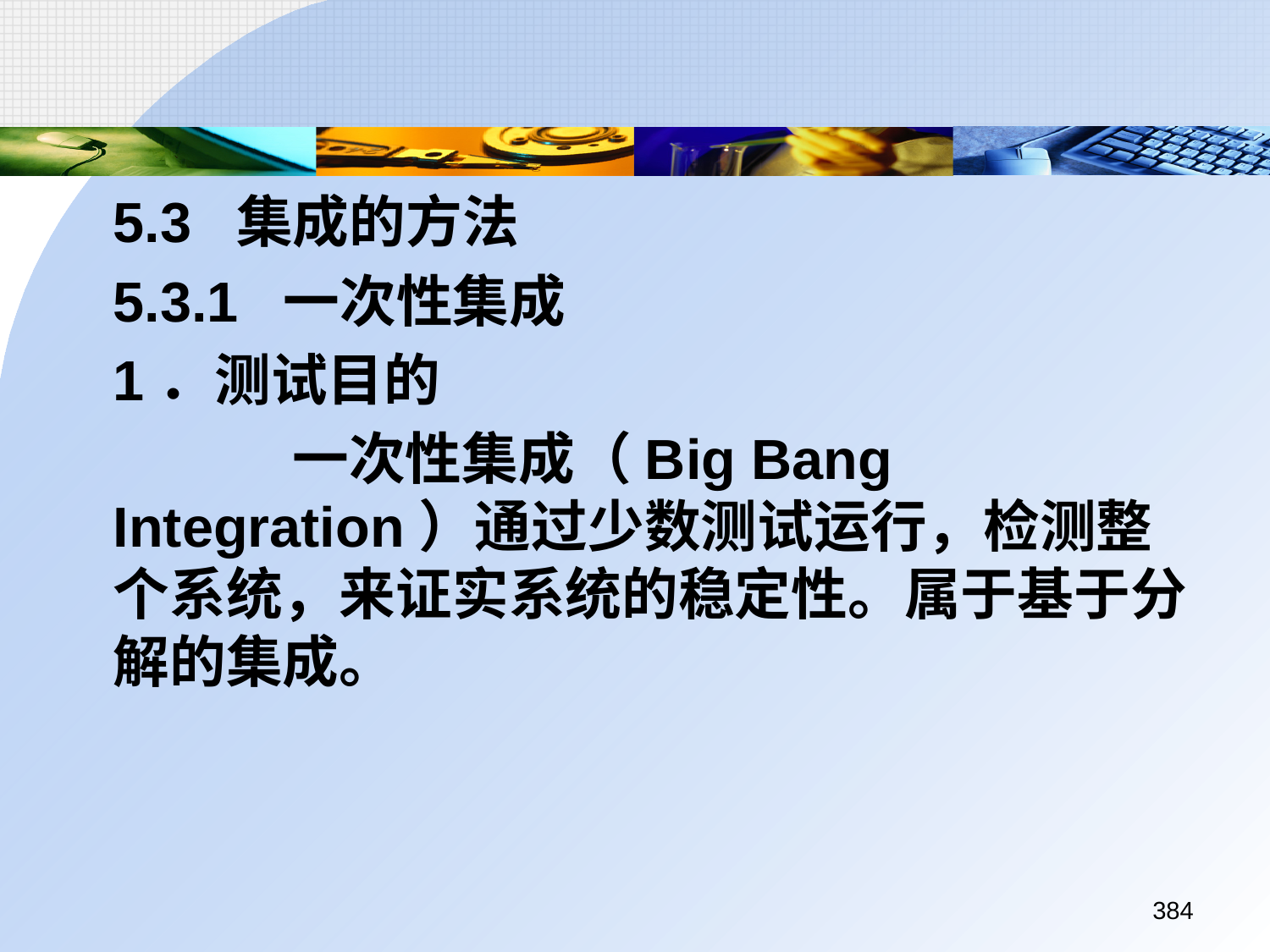

5.3  集成的方法
	5.3.1  一次性集成
	1．测试目的
		   一次性集成（Big Bang Integration）通过少数测试运行，检测整个系统，来证实系统的稳定性。属于基于分解的集成。
384